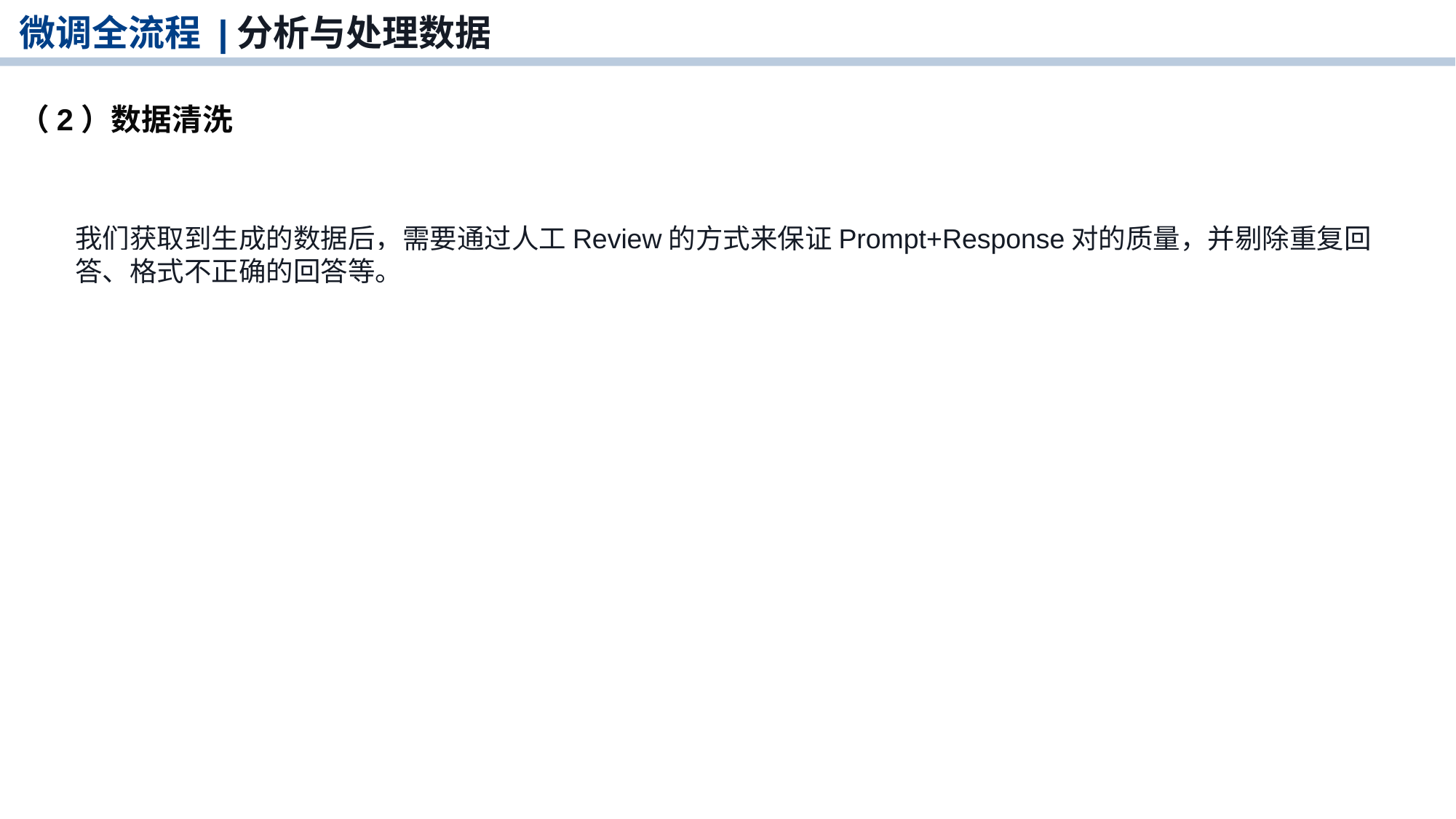

微调全流程 |分析与处理数据

（2）数据清洗
我们获取到生成的数据后，需要通过人工Review的方式来保证Prompt+Response对的质量，并剔除重复回答、格式不正确的回答等。